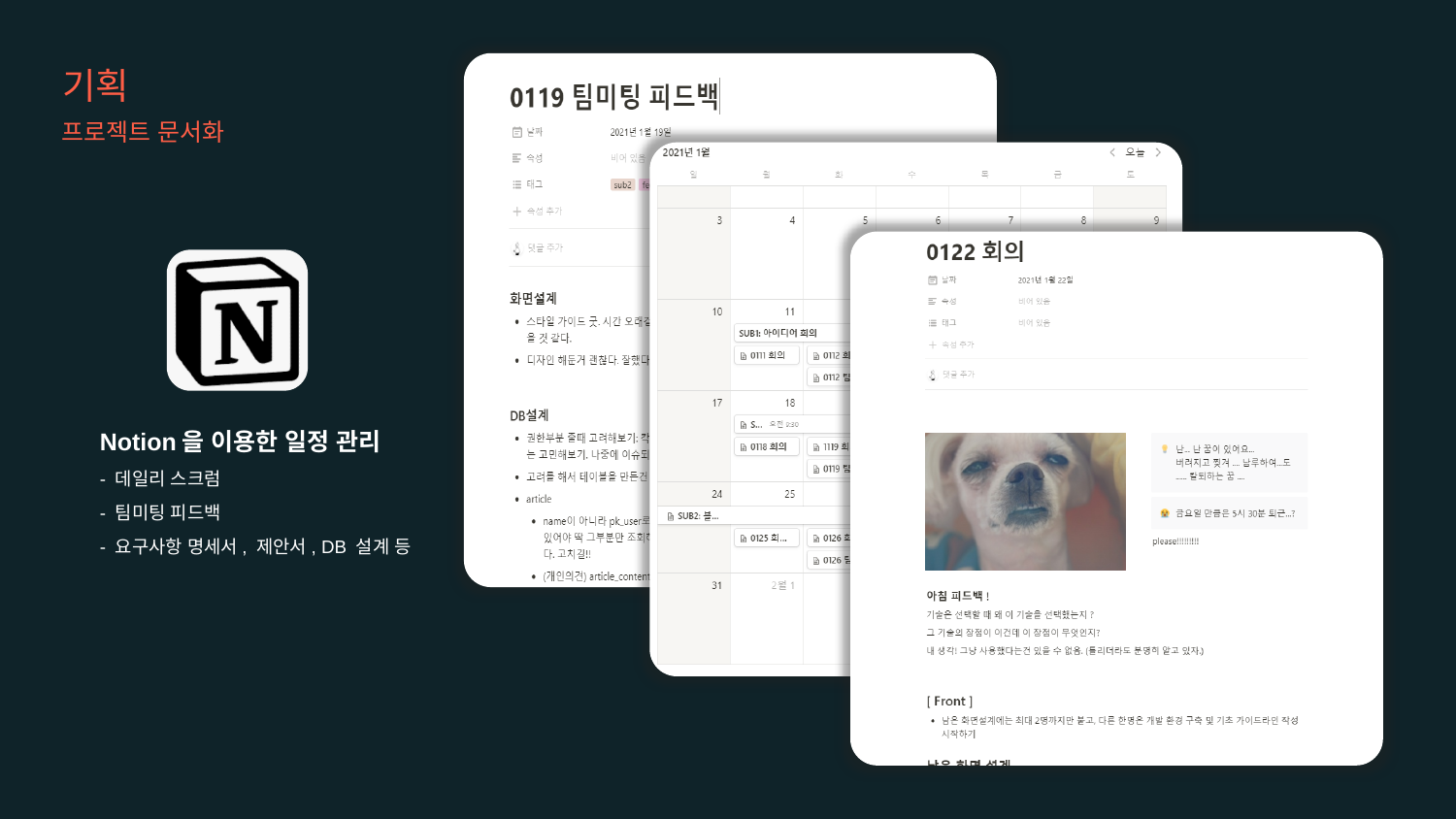

기획
프로젝트 문서화

Notion을 이용한 일정 관리
- 데일리 스크럼
- 팀미팅 피드백
- 요구사항 명세서, 제안서, DB 설계 등